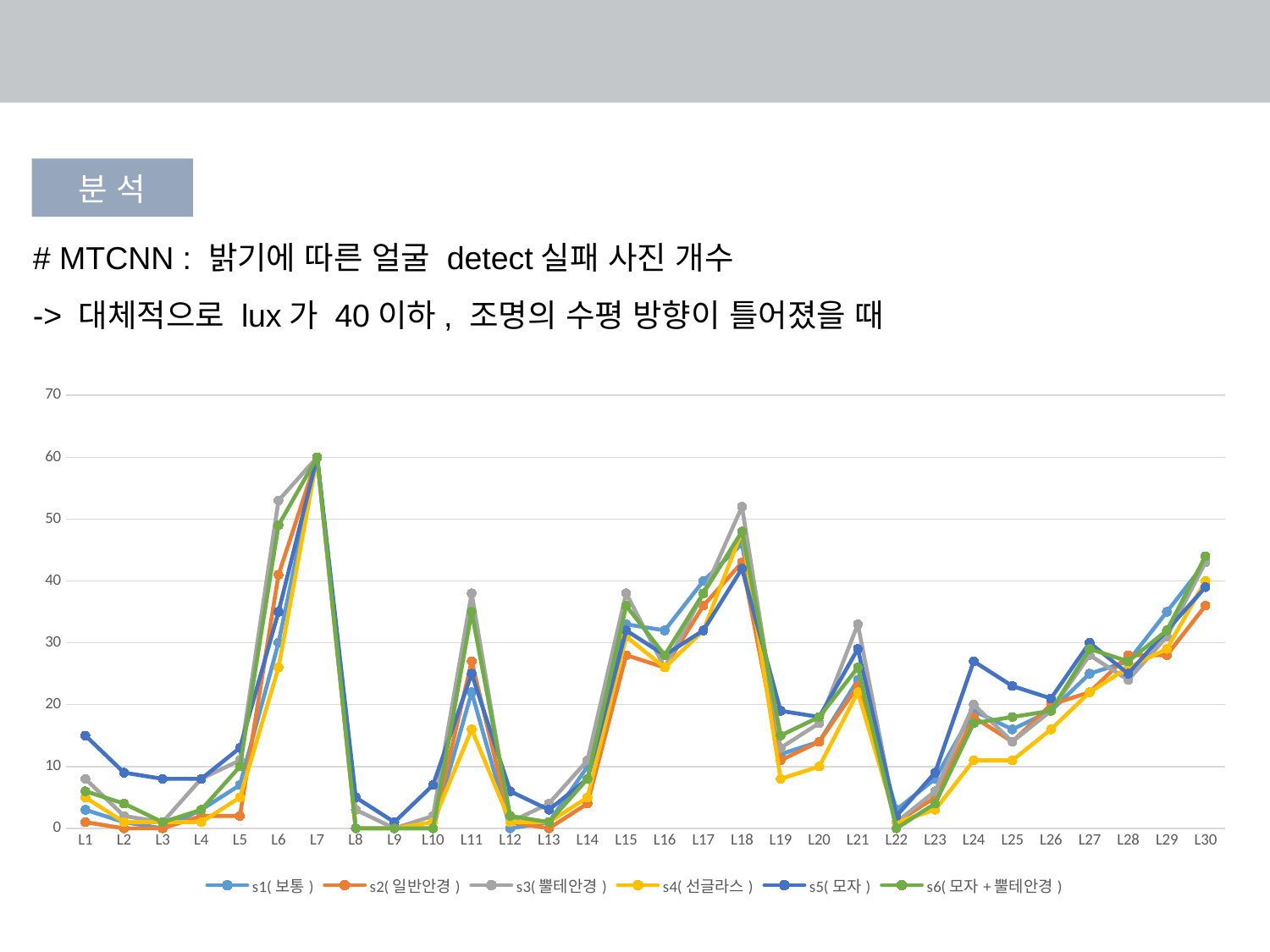

- 성능평가(MTCNN)

분 석
# MTCNN : 밝기에 따른 얼굴 detect실패 사진 개수
-> 대체적으로 lux가 40이하, 조명의 수평 방향이 틀어졌을 때

### Chart

| Category | s1(보통) | s2(일반안경) | s3(뿔테안경) | s4(선글라스) | s5(모자) | s6(모자+뿔테안경) |
|---|---|---|---|---|---|---|
| L1 | 3.0 | 1.0 | 8.0 | 5.0 | 15.0 | 6.0 |
| L2 | 1.0 | 0.0 | 2.0 | 1.0 | 9.0 | 4.0 |
| L3 | 0.0 | 0.0 | 1.0 | 1.0 | 8.0 | 1.0 |
| L4 | 3.0 | 2.0 | 8.0 | 1.0 | 8.0 | 3.0 |
| L5 | 7.0 | 2.0 | 11.0 | 5.0 | 13.0 | 10.0 |
| L6 | 30.0 | 41.0 | 53.0 | 26.0 | 35.0 | 49.0 |
| L7 | 60.0 | 60.0 | 60.0 | 60.0 | 60.0 | 60.0 |
| L8 | 0.0 | 0.0 | 3.0 | 0.0 | 5.0 | 0.0 |
| L9 | 0.0 | 0.0 | 0.0 | 0.0 | 1.0 | 0.0 |
| L10 | 0.0 | 0.0 | 2.0 | 1.0 | 7.0 | 0.0 |
| L11 | 22.0 | 27.0 | 38.0 | 16.0 | 25.0 | 35.0 |
| L12 | 0.0 | 1.0 | 1.0 | 1.0 | 6.0 | 2.0 |
| L13 | 1.0 | 0.0 | 4.0 | 1.0 | 3.0 | 1.0 |
| L14 | 10.0 | 4.0 | 11.0 | 5.0 | 8.0 | 8.0 |
| L15 | 33.0 | 28.0 | 38.0 | 31.0 | 32.0 | 36.0 |
| L16 | 32.0 | 26.0 | 26.0 | 26.0 | 28.0 | 28.0 |
| L17 | 40.0 | 36.0 | 38.0 | 32.0 | 32.0 | 38.0 |
| L18 | 46.0 | 43.0 | 52.0 | 48.0 | 42.0 | 48.0 |
| L19 | 12.0 | 11.0 | 13.0 | 8.0 | 19.0 | 15.0 |
| L20 | 14.0 | 14.0 | 17.0 | 10.0 | 18.0 | 18.0 |
| L21 | 24.0 | 23.0 | 33.0 | 22.0 | 29.0 | 26.0 |
| L22 | 3.0 | 1.0 | 1.0 | 1.0 | 2.0 | 0.0 |
| L23 | 8.0 | 5.0 | 6.0 | 3.0 | 9.0 | 4.0 |
| L24 | 19.0 | 18.0 | 20.0 | 11.0 | 27.0 | 17.0 |
| L25 | 16.0 | 14.0 | 14.0 | 11.0 | 23.0 | 18.0 |
| L26 | 19.0 | 20.0 | 19.0 | 16.0 | 21.0 | 19.0 |
| L27 | 25.0 | 22.0 | 28.0 | 22.0 | 30.0 | 29.0 |
| L28 | 27.0 | 28.0 | 24.0 | 26.0 | 25.0 | 27.0 |
| L29 | 35.0 | 28.0 | 31.0 | 29.0 | 32.0 | 32.0 |
| L30 | 43.0 | 36.0 | 43.0 | 40.0 | 39.0 | 44.0 |